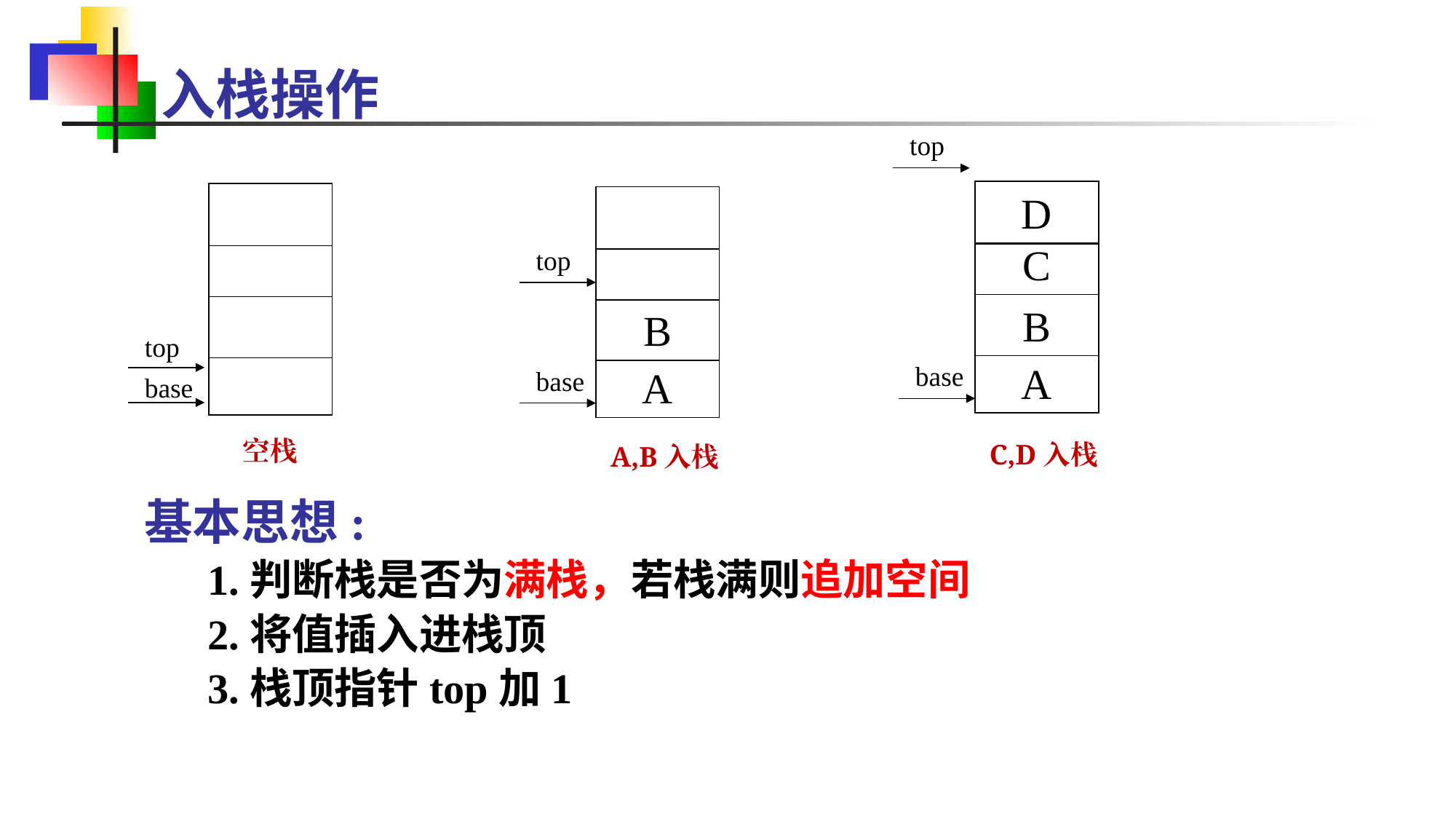

# 入栈操作
top
D

C
B
A
base
C,D入栈

空栈

B
A
A,B入栈
top
base
top
base
基本思想:
      1.判断栈是否为满栈，若栈满则追加空间
      2.将值插入进栈顶
      3.栈顶指针top加1